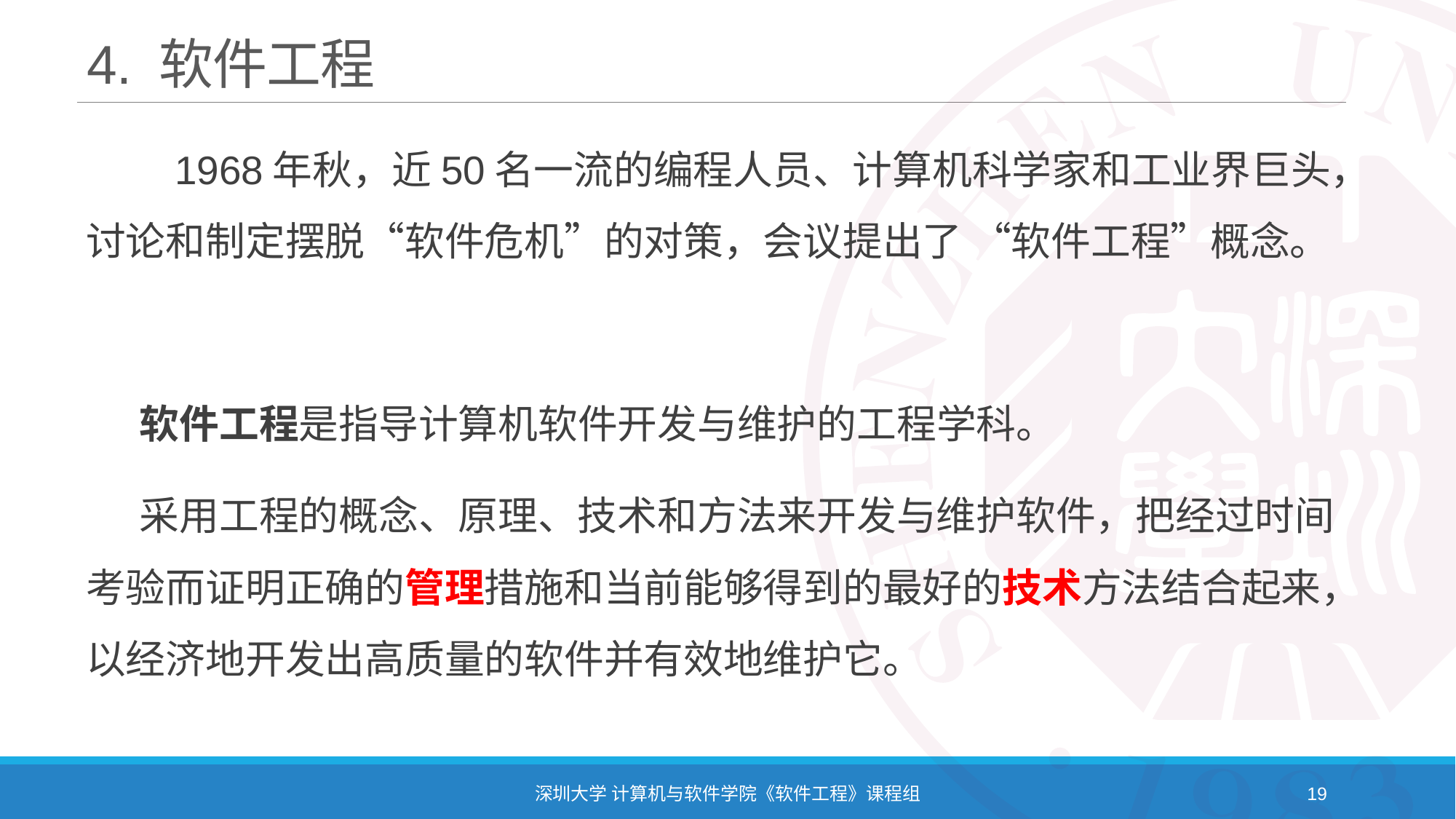

# 4. 软件工程
        1968年秋，近50名一流的编程人员、计算机科学家和工业界巨头，讨论和制定摆脱“软件危机”的对策，会议提出了 “软件工程”概念。

     软件工程是指导计算机软件开发与维护的工程学科。
     采用工程的概念、原理、技术和方法来开发与维护软件，把经过时间考验而证明正确的管理措施和当前能够得到的最好的技术方法结合起来，以经济地开发出高质量的软件并有效地维护它。
深圳大学 计算机与软件学院《软件工程》课程组
19